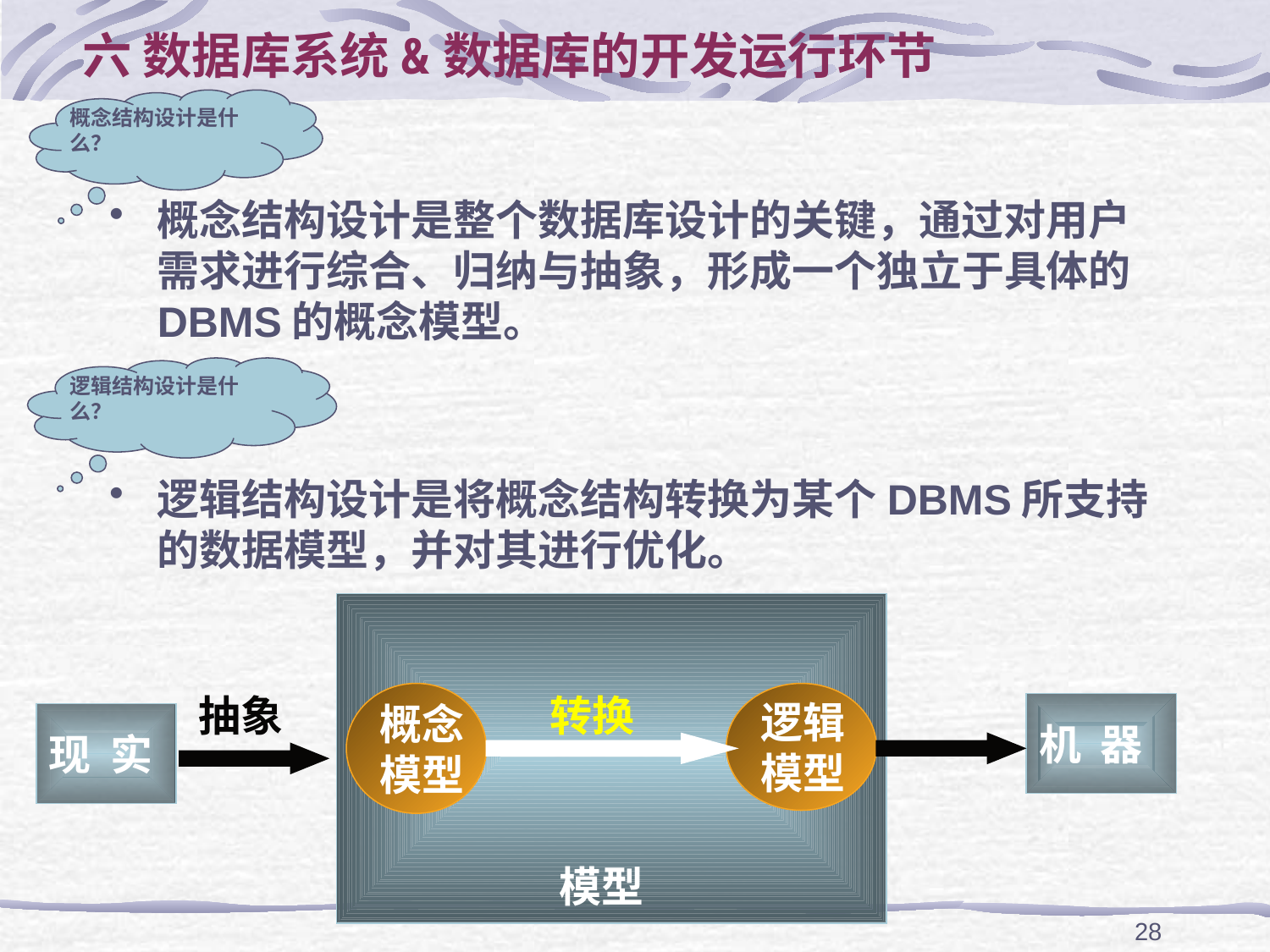

六 数据库系统&数据库的开发运行环节
概念结构设计是什么？

概念结构设计是整个数据库设计的关键，通过对用户需求进行综合、归纳与抽象，形成一个独立于具体的DBMS的概念模型。

逻辑结构设计是将概念结构转换为某个DBMS所支持的数据模型，并对其进行优化。
逻辑结构设计是什么？

抽象
概念
模型
转换

逻辑
模型
机  器
现  实

模型
28